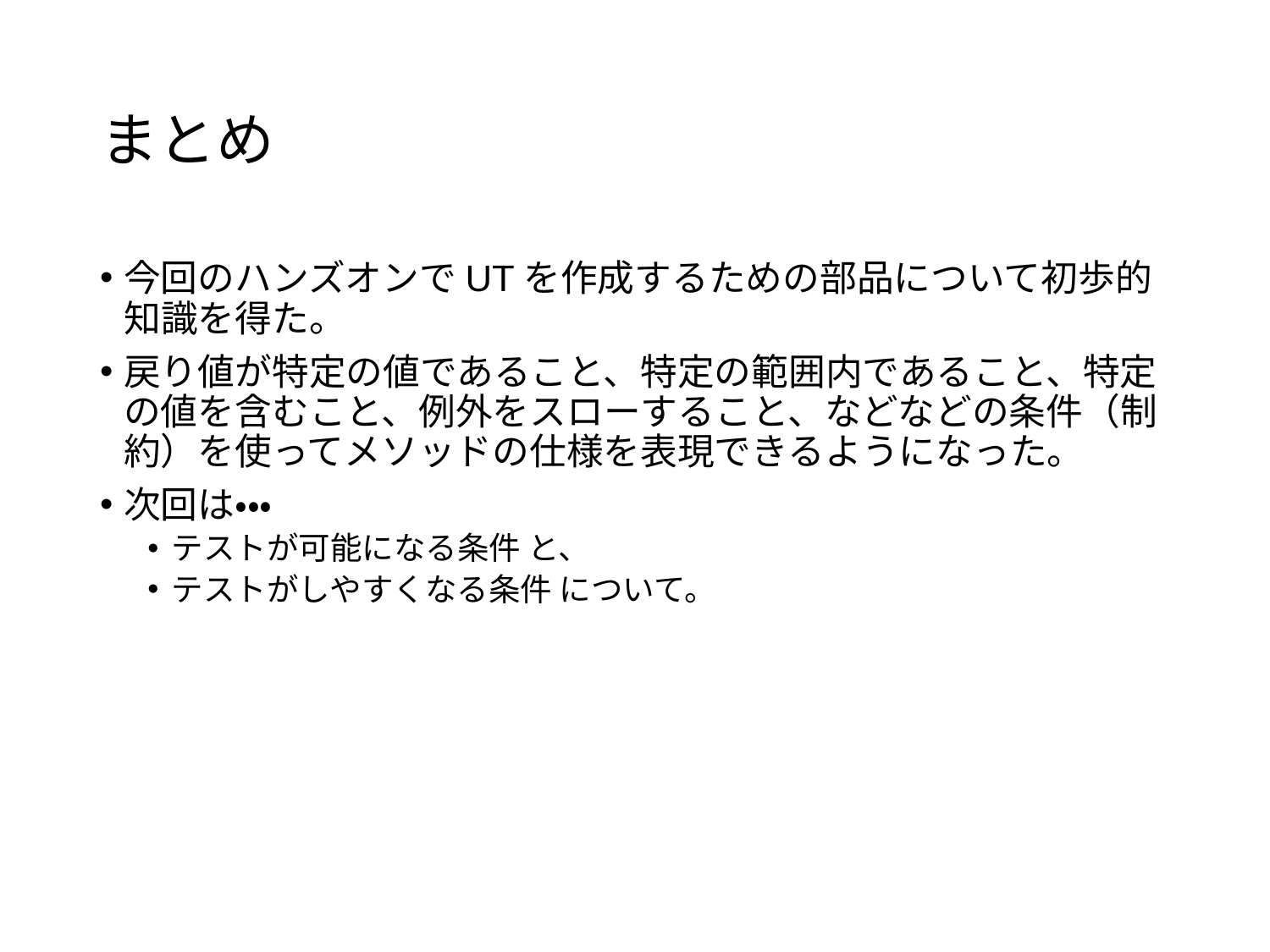

# まとめ
今回のハンズオンでUTを作成するための部品について初歩的知識を得た。
戻り値が特定の値であること、特定の範囲内であること、特定の値を含むこと、例外をスローすること、などなどの条件（制約）を使ってメソッドの仕様を表現できるようになった。
次回は・・・
テストが可能になる条件 と、
テストがしやすくなる条件 について。